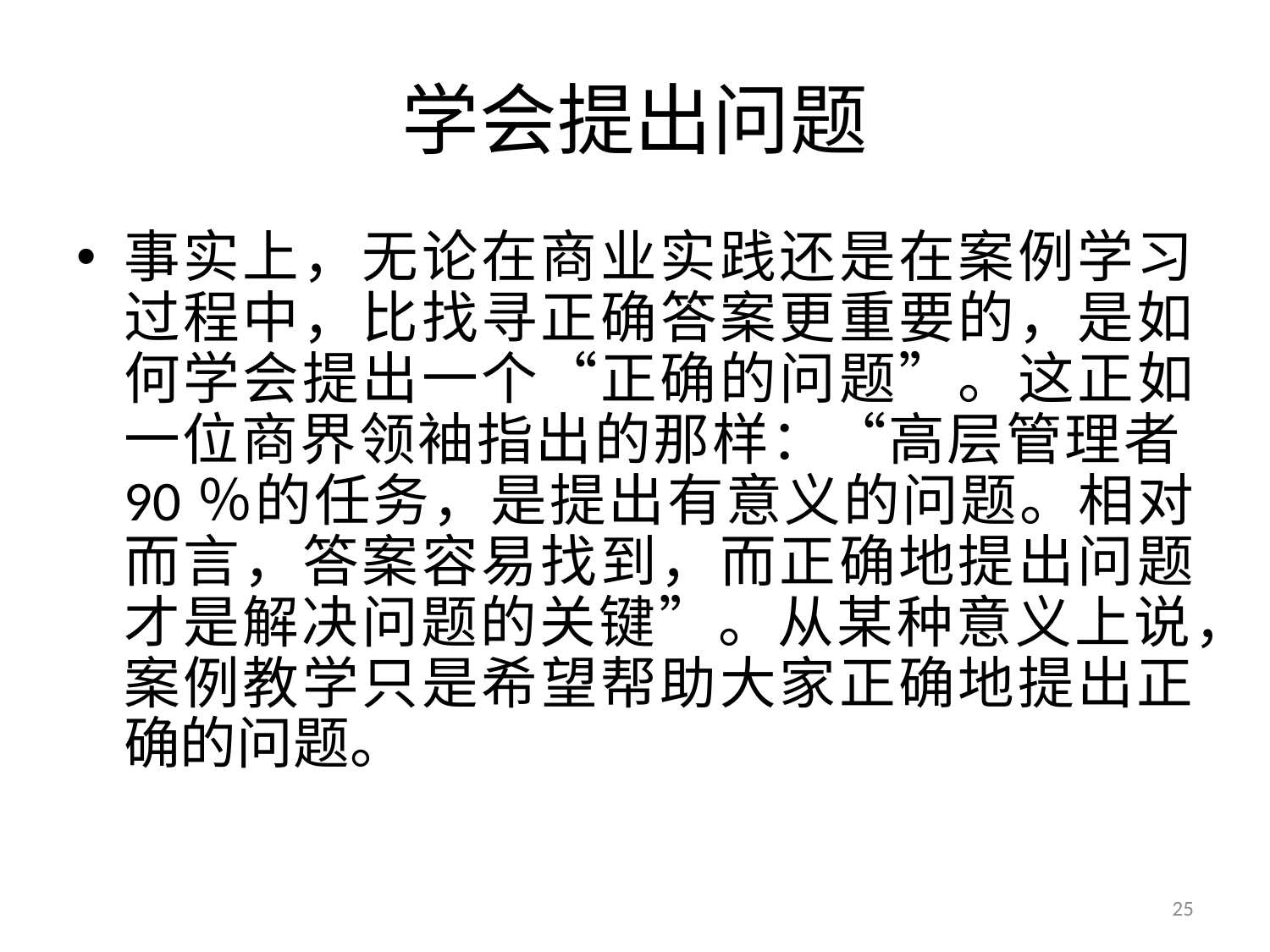

# 学会提出问题
事实上，无论在商业实践还是在案例学习过程中，比找寻正确答案更重要的，是如何学会提出一个“正确的问题”。这正如一位商界领袖指出的那样：“高层管理者90％的任务，是提出有意义的问题。相对而言，答案容易找到，而正确地提出问题才是解决问题的关键”。从某种意义上说，案例教学只是希望帮助大家正确地提出正确的问题。
25